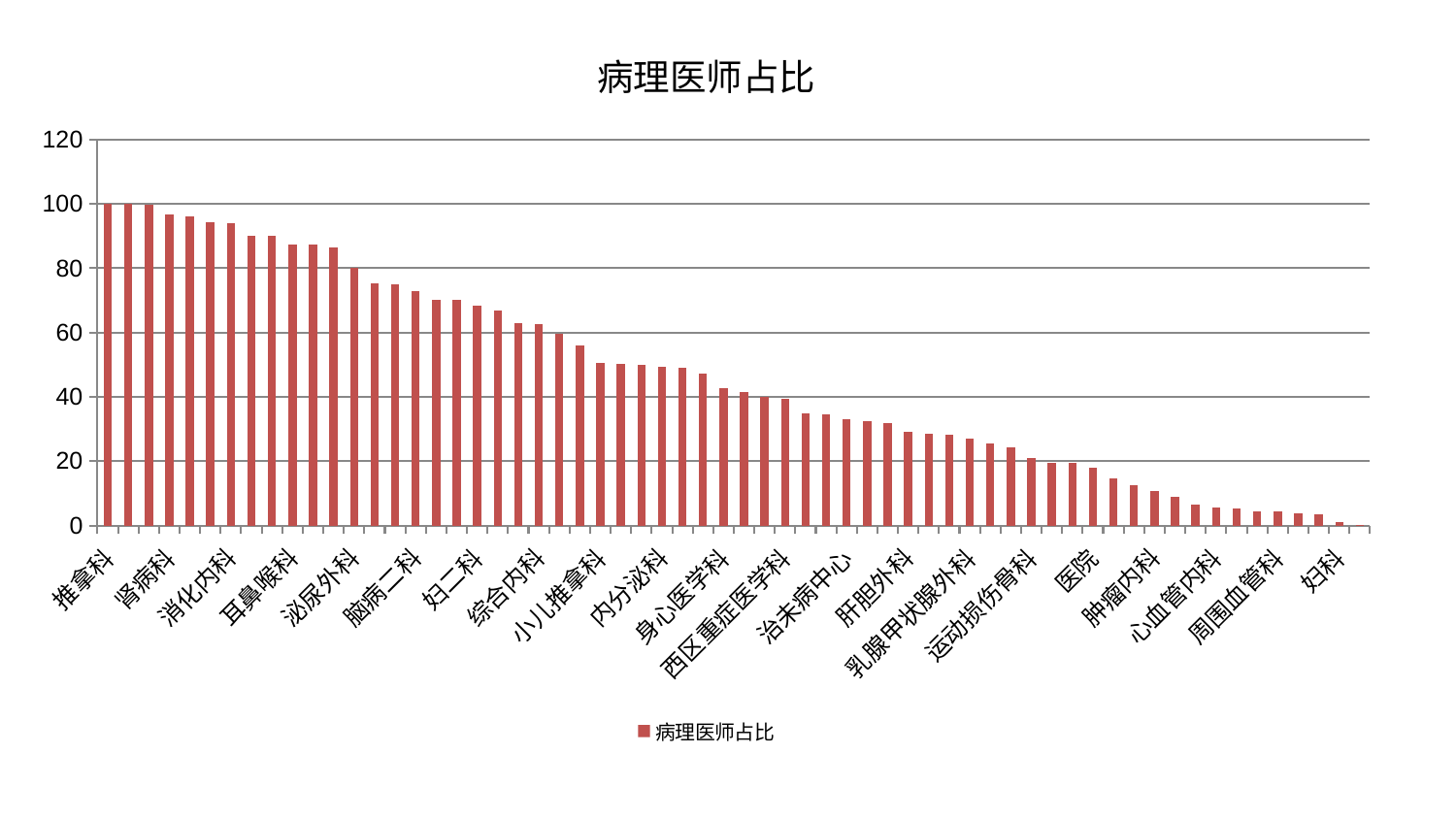

### Chart: 病理医师占比

| Category | 病理医师占比 |
|---|---|
| 推拿科 | 100.0 |
| 血液科 | 99.90364943408953 |
| 儿科 | 99.64594494022359 |
| 肾病科 | 96.77535131630965 |
| 神经内科 | 96.2341582558914 |
| 肾脏内科 | 94.37693470727628 |
| 消化内科 | 93.95463320506852 |
| 心病四科 | 90.02225904926884 |
| 胸外科 | 89.9738665988553 |
| 耳鼻喉科 | 87.3914322616167 |
| 肛肠科 | 87.2316169459763 |
| 普通外科 | 86.50555165495693 |
| 泌尿外科 | 80.19975691888644 |
| 风湿病科 | 75.35070118007621 |
| 脑病三科 | 74.91547134160683 |
| 脑病二科 | 72.94723735493154 |
| 东区重症医学科 | 70.31894013108916 |
| 中医外治中心 | 70.18565663200594 |
| 妇二科 | 68.28867166987555 |
| 脾胃科消化科合并 | 67.00029600353909 |
| 小儿骨科 | 62.927246862856336 |
| 综合内科 | 62.605852384689264 |
| 心病二科 | 59.74672751933182 |
| 皮肤科 | 55.8937646379427 |
| 小儿推拿科 | 50.423707819745516 |
| 微创骨科 | 50.315318663994276 |
| 骨科 | 49.813726822893045 |
| 内分泌科 | 49.287255515109095 |
| 老年医学科 | 49.124837151453754 |
| 康复科 | 47.16689571556325 |
| 身心医学科 | 42.64846230058047 |
| 重症医学科 | 41.44067480601211 |
| 心病三科 | 39.84938577029622 |
| 西区重症医学科 | 39.36716681307578 |
| 心病一科 | 34.812627566266585 |
| 关节骨科 | 34.62975281747784 |
| 治未病中心 | 33.15082671727515 |
| 脑病一科 | 32.349526786979254 |
| 脊柱骨科 | 31.919328362455406 |
| 肝胆外科 | 29.26759902519257 |
| 肝病科 | 28.668714294487046 |
| 男科 | 28.21683893651133 |
| 乳腺甲状腺外科 | 26.96884617394414 |
| 创伤骨科 | 25.420594023874582 |
| 呼吸内科 | 24.16980041013325 |
| 运动损伤骨科 | 21.108437151502045 |
| 妇科妇二科合并 | 19.45939216720028 |
| 美容皮肤科 | 19.407837048442033 |
| 医院 | 17.933756432959957 |
| 神经外科 | 14.52328582741133 |
| 显微骨科 | 12.415707901103984 |
| 肿瘤内科 | 10.785068728364681 |
| 中医经典科 | 9.018303074955293 |
| 针灸科 | 6.466397400410103 |
| 心血管内科 | 5.481034882901122 |
| 脾胃病科 | 5.3555831407203325 |
| 眼科 | 4.464299472640071 |
| 周围血管科 | 4.350770932595848 |
| 东区肾病科 | 3.6847117163873913 |
| 口腔科 | 3.477290454753883 |
| 妇科 | 1.0245763554968832 |
| 产科 | 0.23294220447586222 |
142